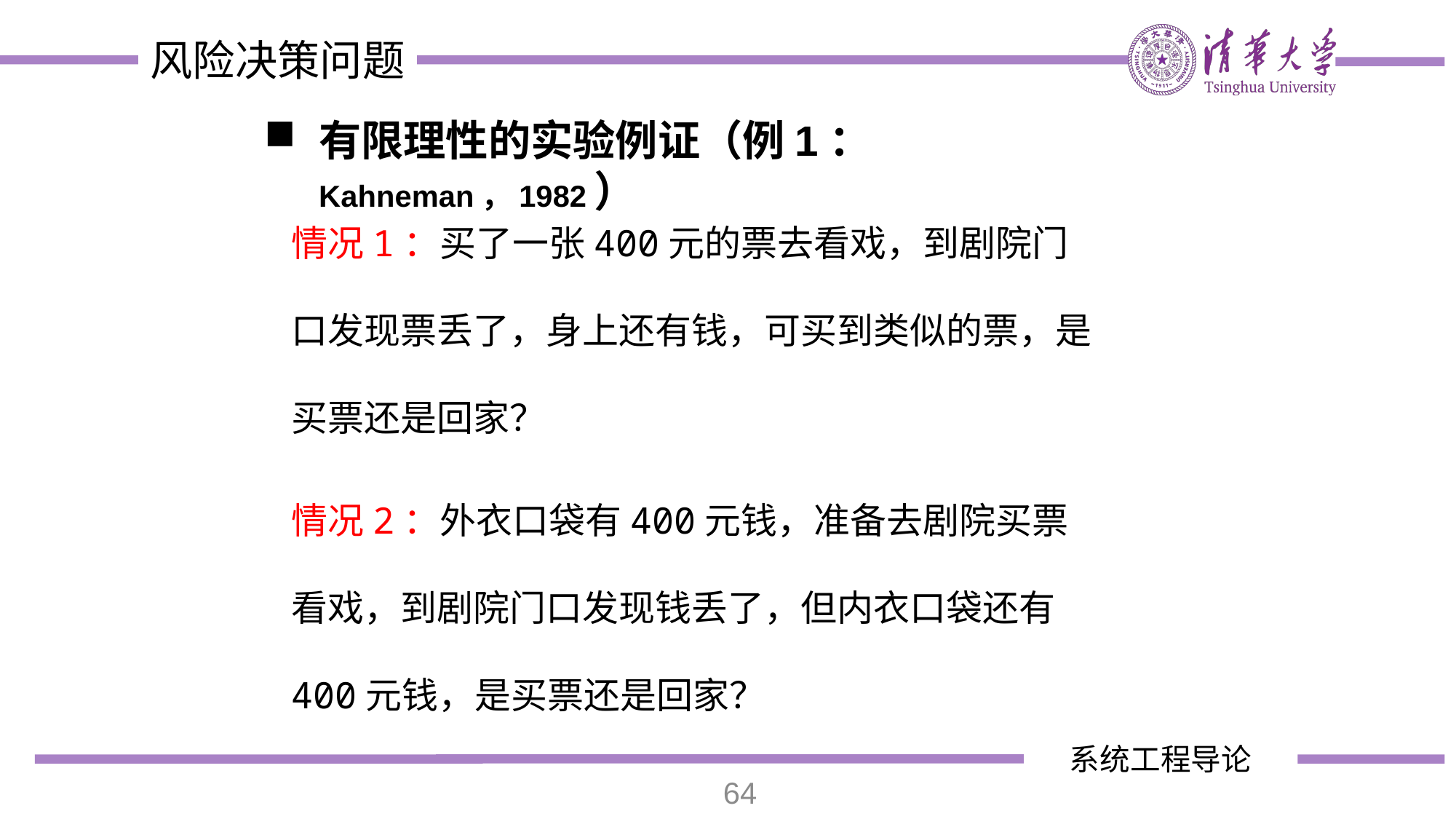

有限理性的实验例证（例1：Kahneman，1982）
情况1：买了一张400元的票去看戏，到剧院门口发现票丢了，身上还有钱，可买到类似的票，是买票还是回家？
情况2：外衣口袋有400元钱，准备去剧院买票看戏，到剧院门口发现钱丢了，但内衣口袋还有400元钱，是买票还是回家？